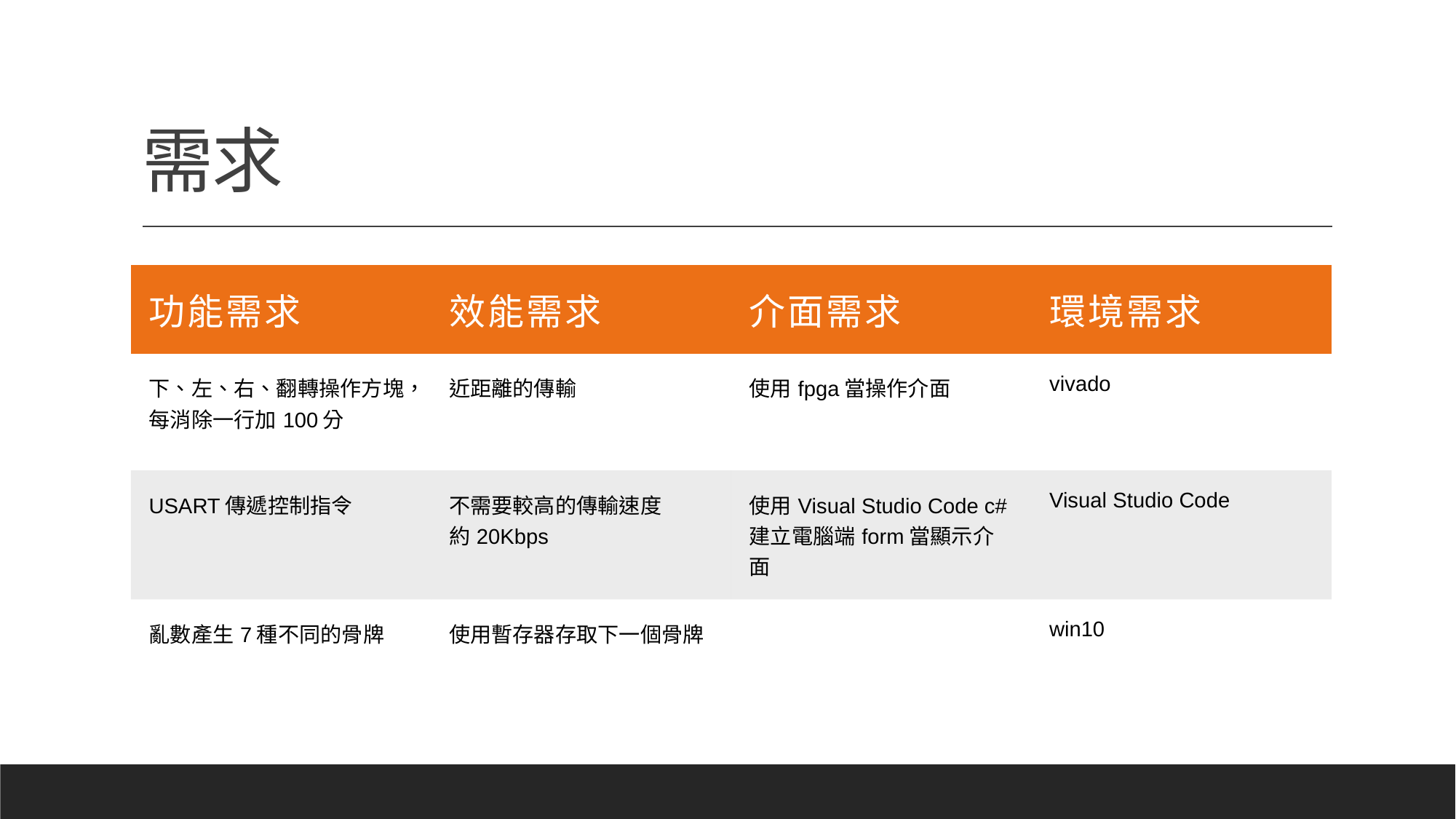

# 需求
| 功能需求 | 效能需求 | 介面需求 | 環境需求 |
| --- | --- | --- | --- |
| 下、左、右、翻轉操作方塊，每消除一行加100分 | 近距離的傳輸 | 使用fpga當操作介面 | vivado |
| USART傳遞控制指令 | 不需要較高的傳輸速度 約20Kbps | 使用Visual Studio Code c# 建立電腦端form當顯示介面 | Visual Studio Code |
| 亂數產生7種不同的骨牌 | 使用暫存器存取下一個骨牌 |  | win10 |